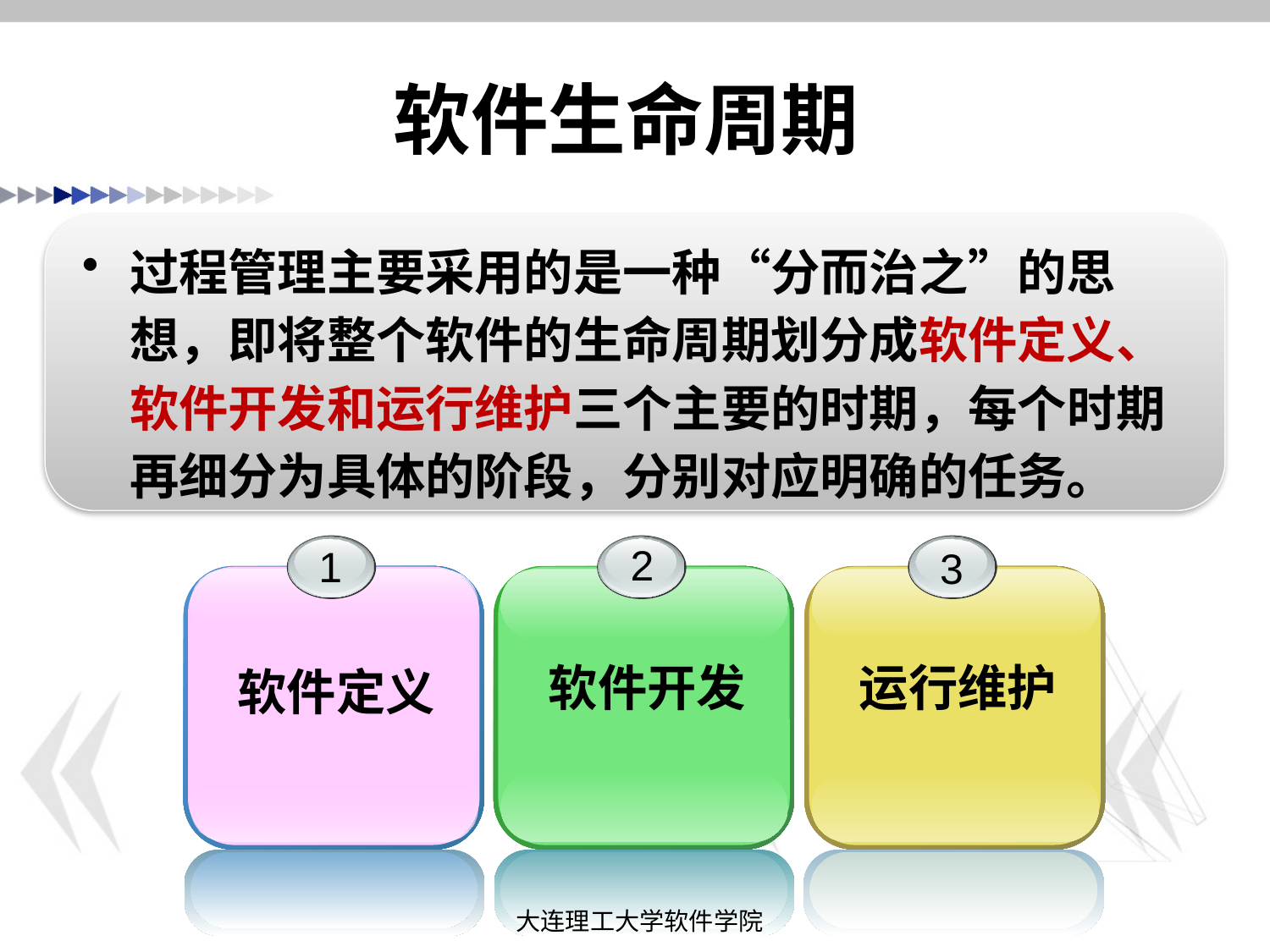

# 软件生命周期

过程管理主要采用的是一种“分而治之”的思想，即将整个软件的生命周期划分成软件定义、软件开发和运行维护三个主要的时期，每个时期再细分为具体的阶段，分别对应明确的任务。
2

软件开发

1

软件定义

3

运行维护

大连理工大学软件学院
5